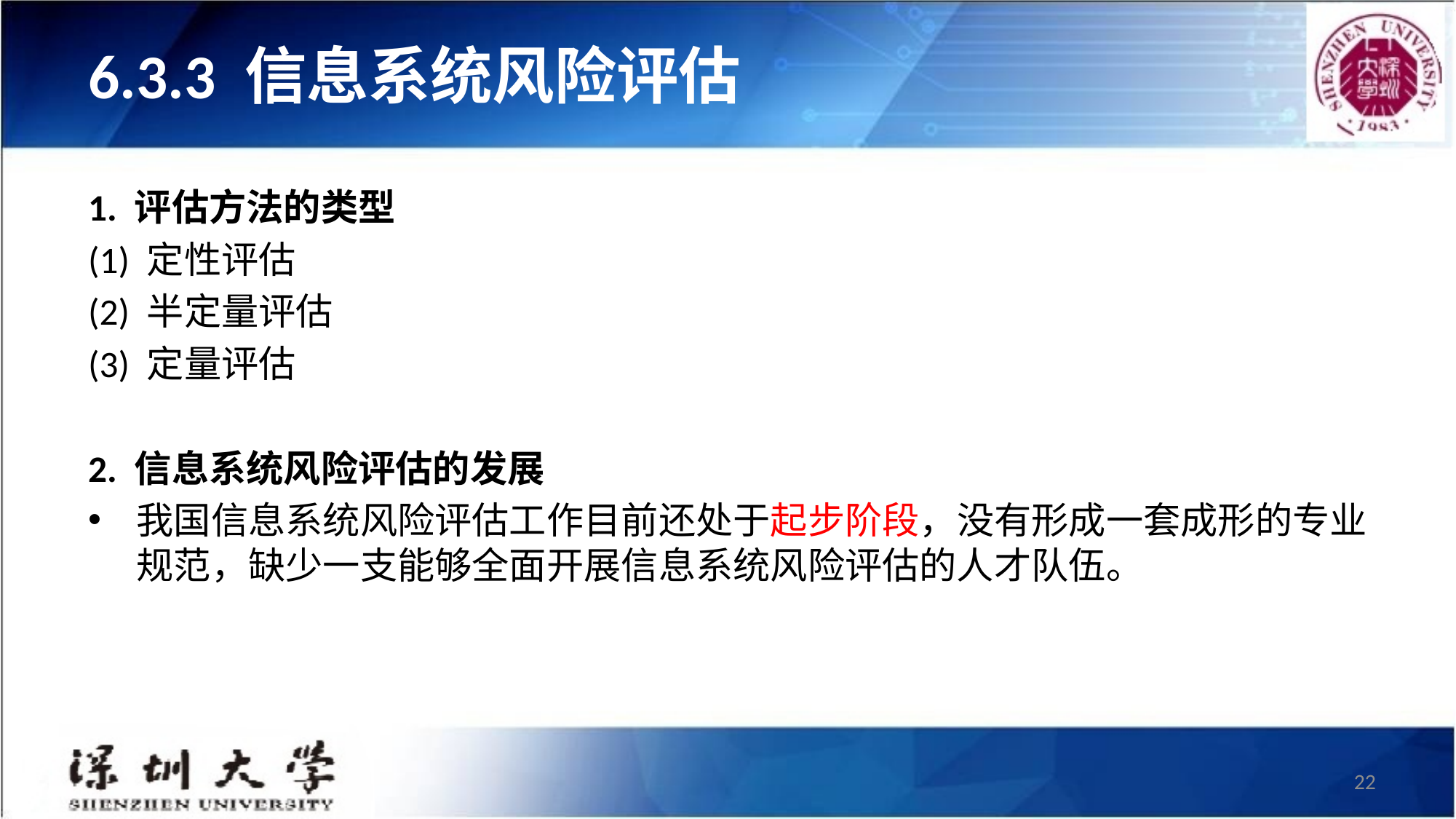

# 6.3.3 信息系统风险评估
1. 评估方法的类型
(1) 定性评估
(2) 半定量评估
(3) 定量评估

2. 信息系统风险评估的发展
我国信息系统风险评估工作目前还处于起步阶段，没有形成一套成形的专业规范，缺少一支能够全面开展信息系统风险评估的人才队伍。
22